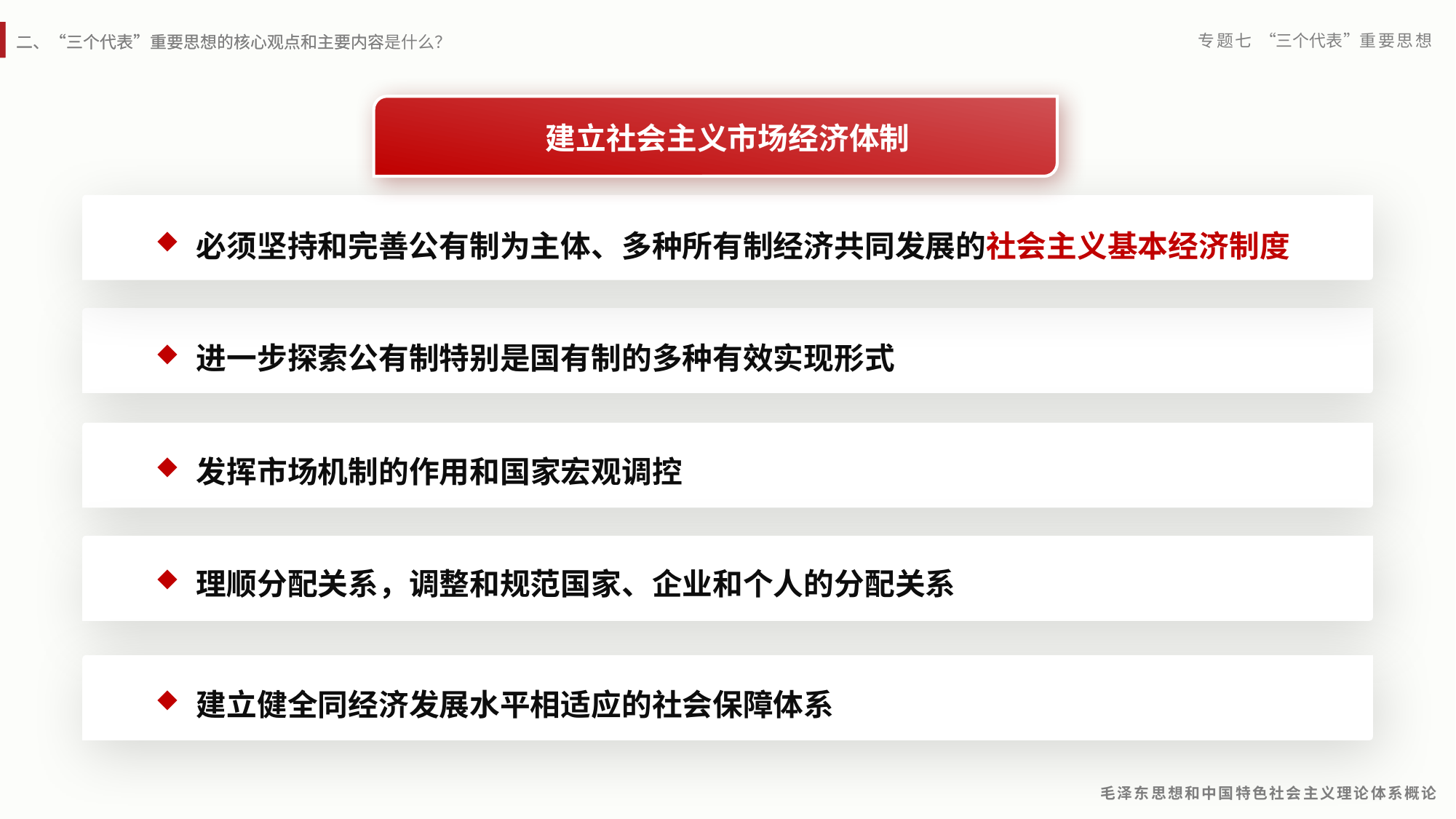

二、“三个代表”重要思想的核心观点和主要内容

建立社会主义市场经济体制

必须坚持和完善公有制为主体、多种所有制经济共同发展的社会主义基本经济制度

进一步探索公有制特别是国有制的多种有效实现形式

发挥市场机制的作用和国家宏观调控

理顺分配关系，调整和规范国家、企业和个人的分配关系

建立健全同经济发展水平相适应的社会保障体系